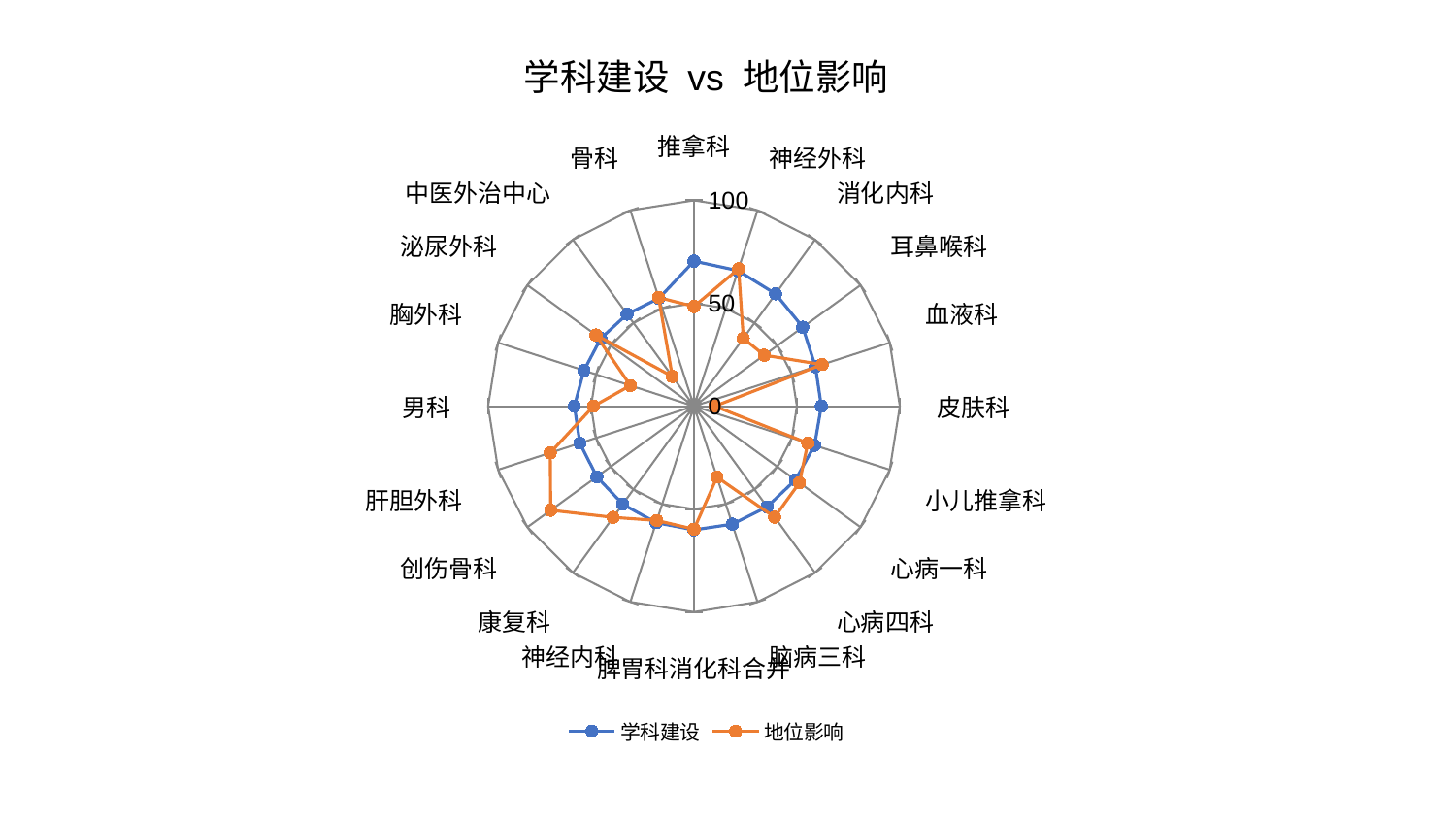

### Chart: 学科建设 vs 地位影响

| Category | 学科建设 | 地位影响 |
|---|---|---|
| 推拿科 | 70.47637737820888 | 48.44410469657794 |
| 神经外科 | 69.24498430806847 | 70.21432869175572 |
| 消化内科 | 67.46908252060871 | 40.78051908419087 |
| 耳鼻喉科 | 65.31548998878053 | 42.16749159225581 |
| 血液科 | 62.07164703809124 | 65.46227601020837 |
| 皮肤科 | 61.8621053830943 | 10.127858252634212 |
| 小儿推拿科 | 61.59498475418711 | 58.15811081564467 |
| 心病一科 | 60.953372605712794 | 63.34206501811784 |
| 心病四科 | 60.44788789056945 | 66.67875825180764 |
| 脑病三科 | 60.277913736367054 | 36.26331738342467 |
| 脾胃科消化科合并 | 60.1131496916867 | 59.79364982384747 |
| 神经内科 | 59.52800939679366 | 58.38262151015163 |
| 康复科 | 58.86457286777795 | 66.77294279355405 |
| 创伤骨科 | 58.34800356418736 | 86.00131686397553 |
| 肝胆外科 | 58.26412272098901 | 73.41075341236711 |
| 男科 | 58.084591777848566 | 48.77554366093198 |
| 胸外科 | 56.173736110956334 | 32.48420594915592 |
| 泌尿外科 | 55.97344318464666 | 58.88845661453541 |
| 中医外治中心 | 55.26363358945309 | 17.885268012661168 |
| 骨科 | 55.112971509391286 | 55.52745672987123 |
22